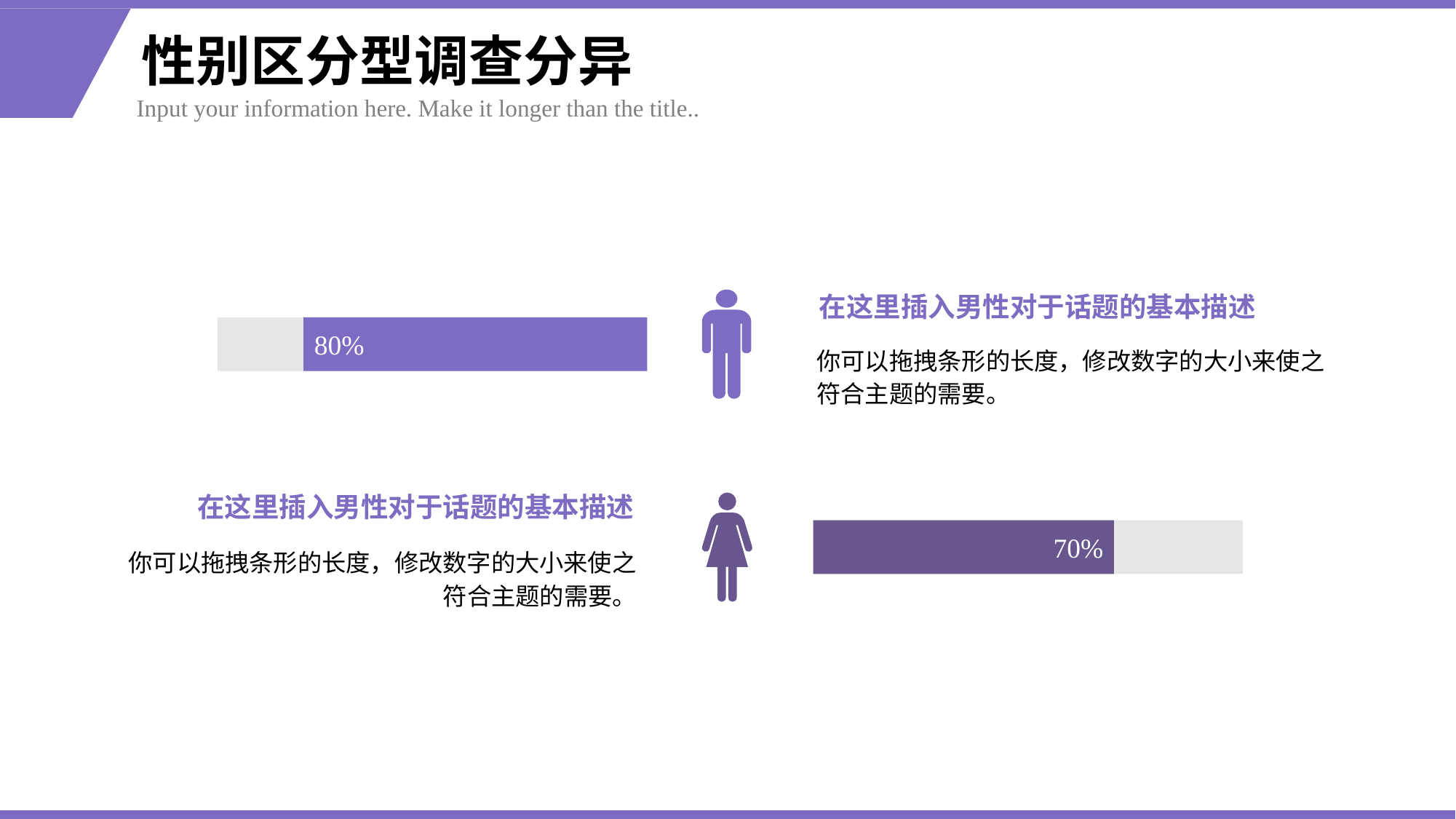

# 性别区分型调查分异
Input your information here. Make it longer than the title..
在这里插入男性对于话题的基本描述

80%
你可以拖拽条形的长度，修改数字的大小来使之符合主题的需要。
在这里插入男性对于话题的基本描述

70%
你可以拖拽条形的长度，修改数字的大小来使之符合主题的需要。